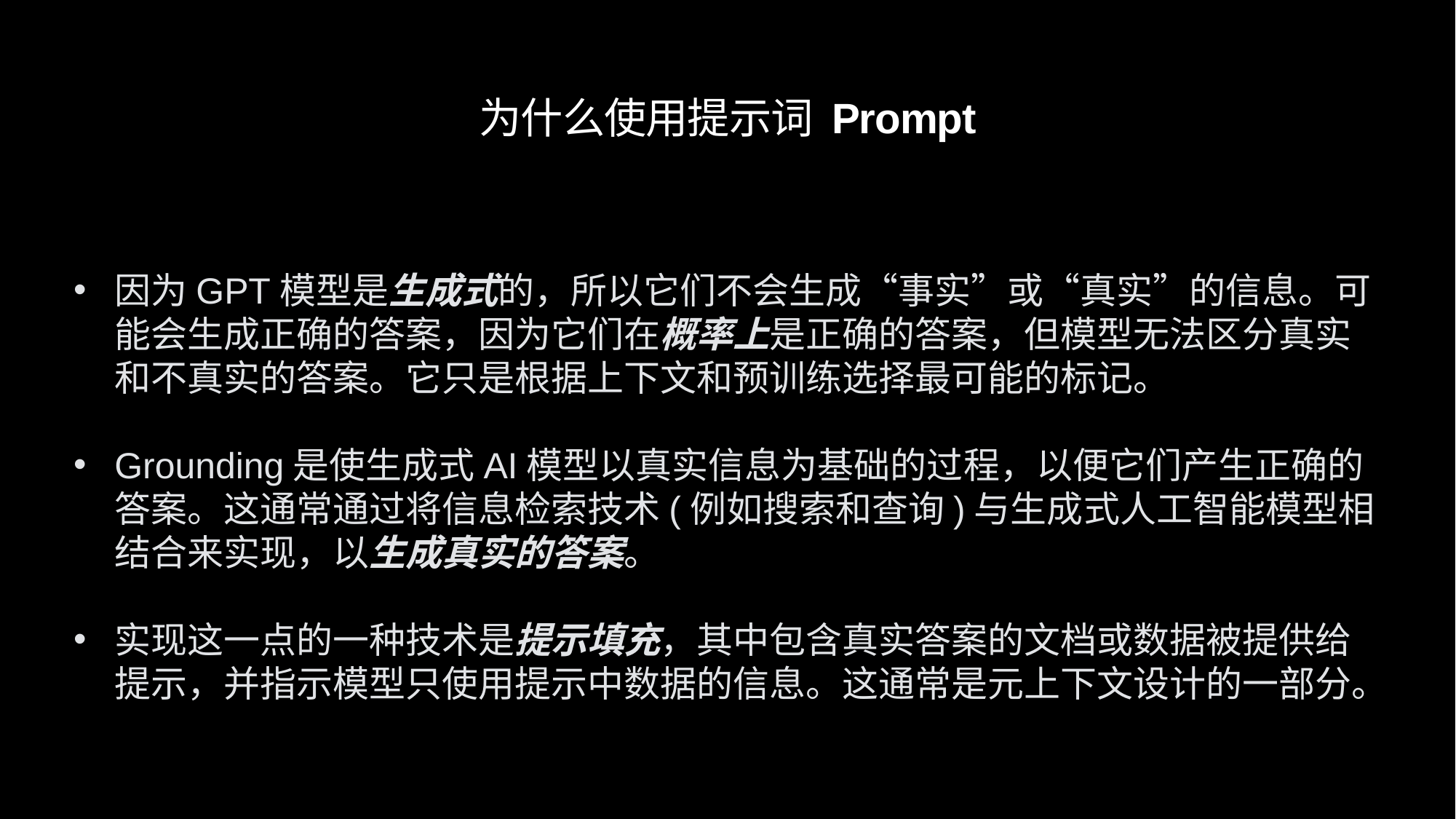

# 为什么使用提示词 Prompt
因为GPT模型是生成式的，所以它们不会生成“事实”或“真实”的信息。可能会生成正确的答案，因为它们在概率上是正确的答案，但模型无法区分真实和不真实的答案。它只是根据上下文和预训练选择最可能的标记。

Grounding是使生成式AI模型以真实信息为基础的过程，以便它们产生正确的答案。这通常通过将信息检索技术(例如搜索和查询)与生成式人工智能模型相结合来实现，以生成真实的答案。

实现这一点的一种技术是提示填充，其中包含真实答案的文档或数据被提供给提示，并指示模型只使用提示中数据的信息。这通常是元上下文设计的一部分。